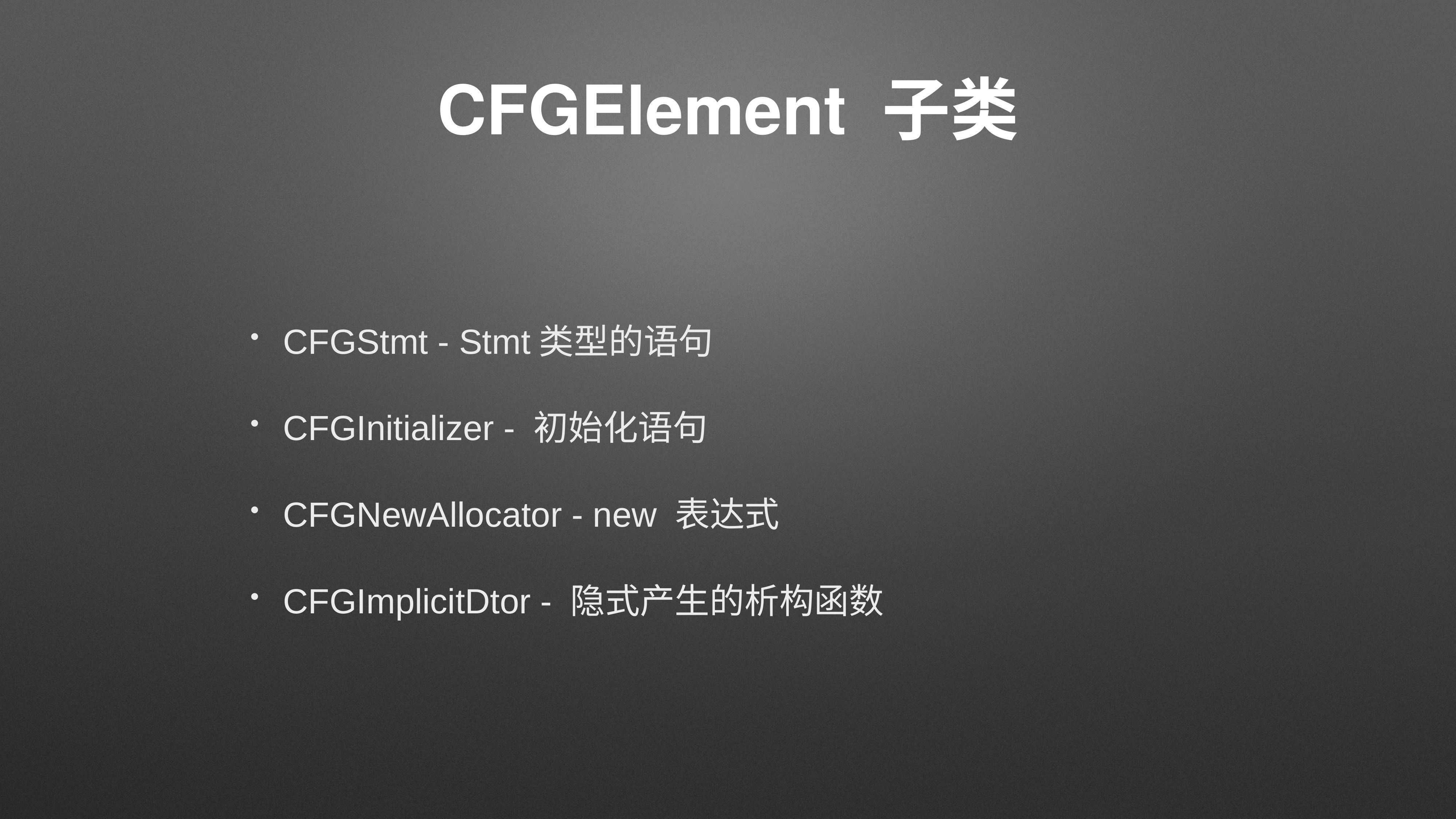

# CFGElement 子类
CFGStmt - Stmt类型的语句
CFGInitializer - 初始化语句
CFGNewAllocator - new 表达式
CFGImplicitDtor - 隐式产生的析构函数